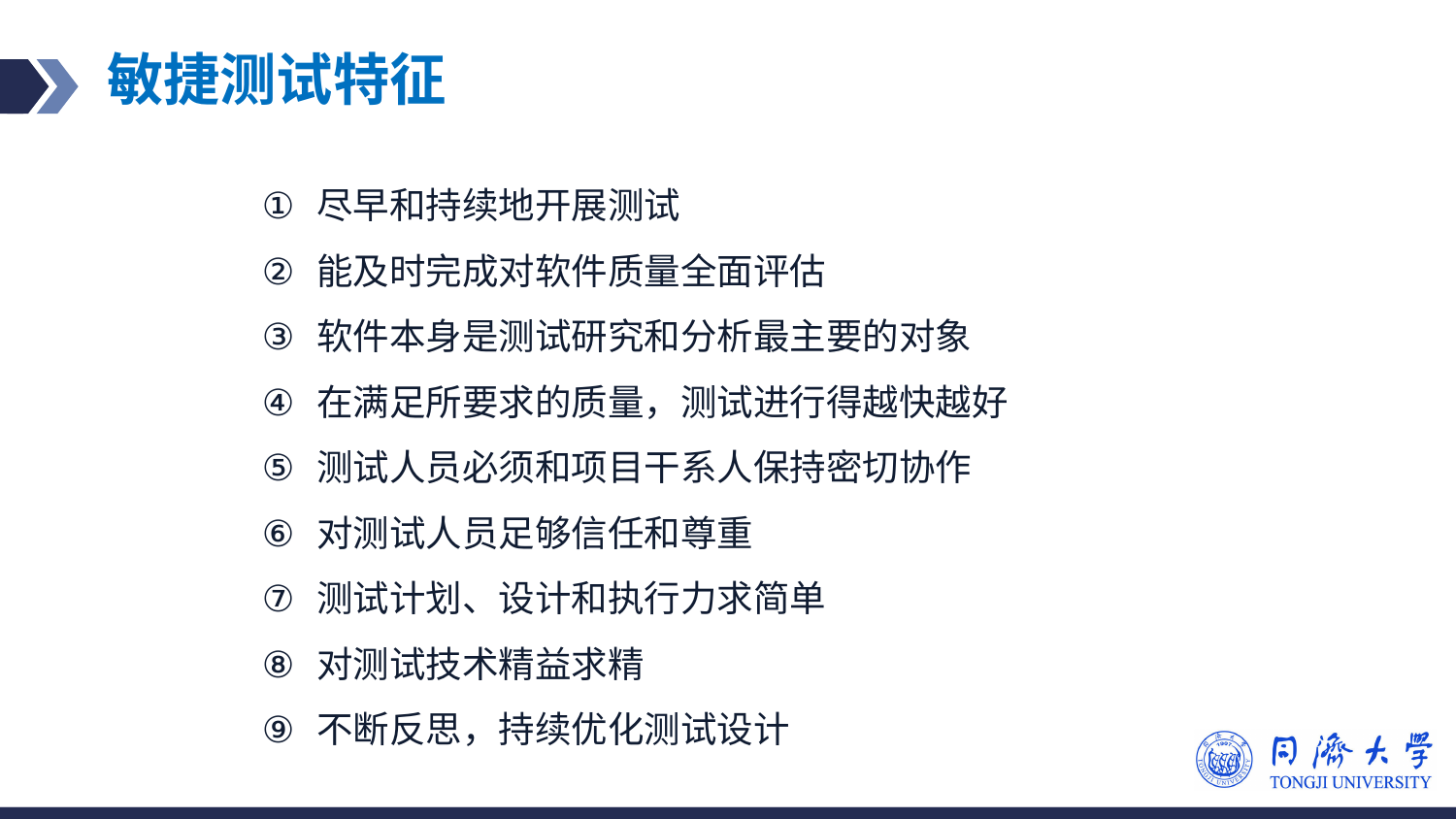

# 敏捷测试特征
尽早和持续地开展测试
能及时完成对软件质量全面评估
软件本身是测试研究和分析最主要的对象
在满足所要求的质量，测试进行得越快越好
测试人员必须和项目干系人保持密切协作
对测试人员足够信任和尊重
测试计划、设计和执行力求简单
对测试技术精益求精
不断反思，持续优化测试设计